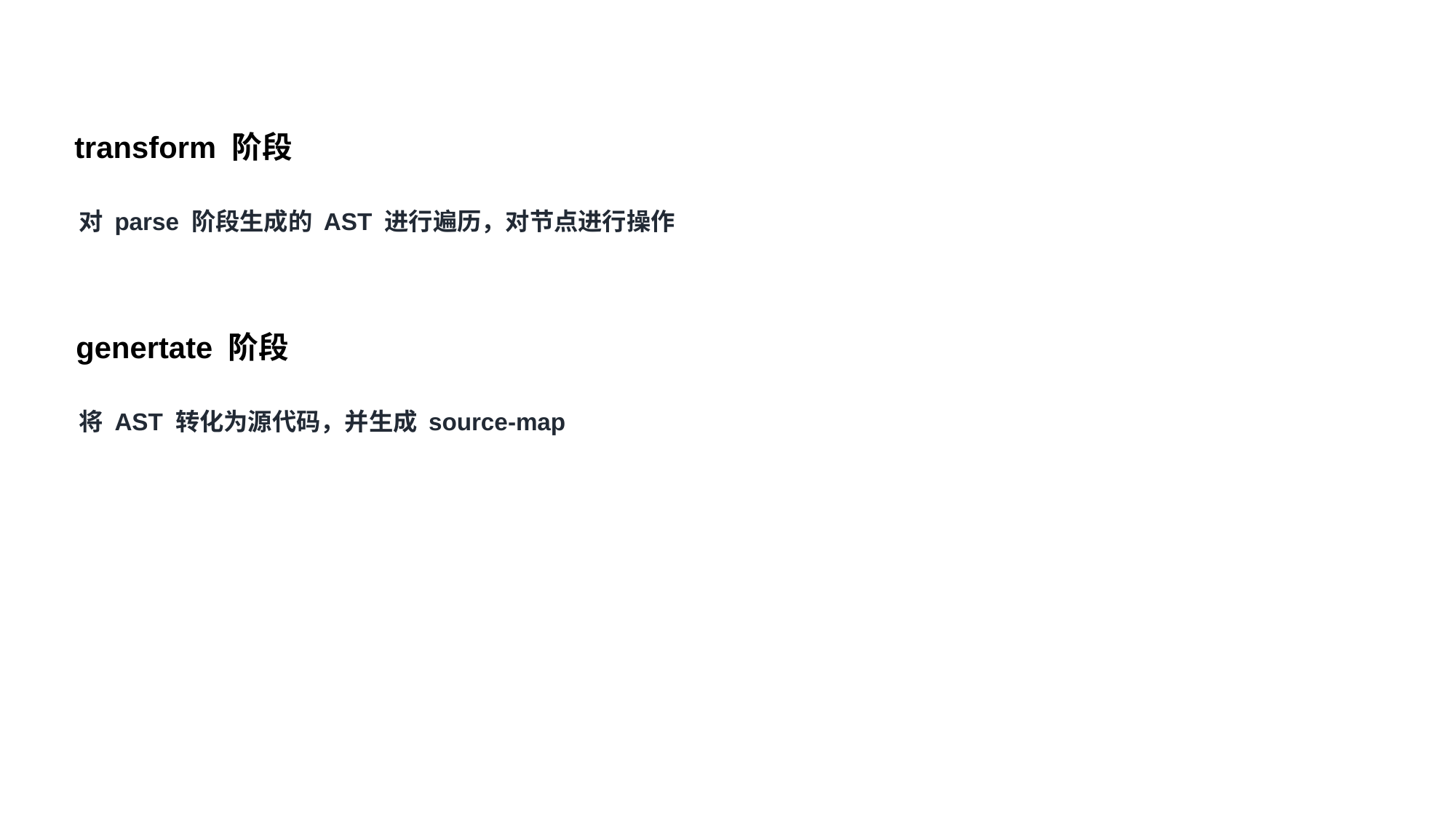

transform 阶段
对 parse 阶段生成的 AST 进行遍历，对节点进行操作
genertate 阶段
将 AST 转化为源代码，并生成 source-map